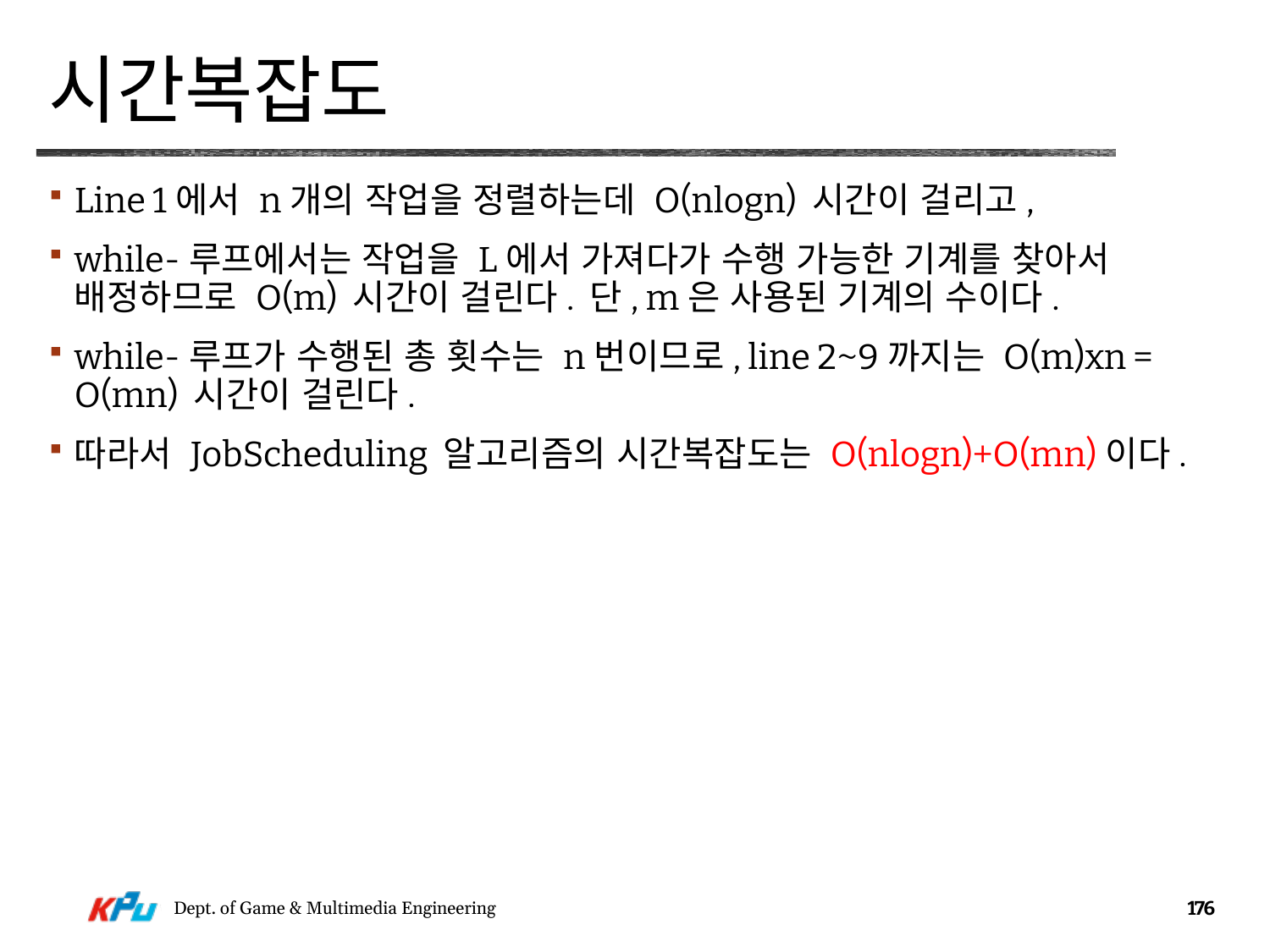

# 시간복잡도
Line 1에서 n개의 작업을 정렬하는데 O(nlogn) 시간이 걸리고,
while-루프에서는 작업을 L에서 가져다가 수행 가능한 기계를 찾아서 배정하므로 O(m) 시간이 걸린다. 단, m은 사용된 기계의 수이다.
while-루프가 수행된 총 횟수는 n번이므로, line 2~9까지는 O(m)xn = O(mn) 시간이 걸린다.
따라서 JobScheduling 알고리즘의 시간복잡도는 O(nlogn)+O(mn)이다.

Dept. of Game & Multimedia Engineering
176